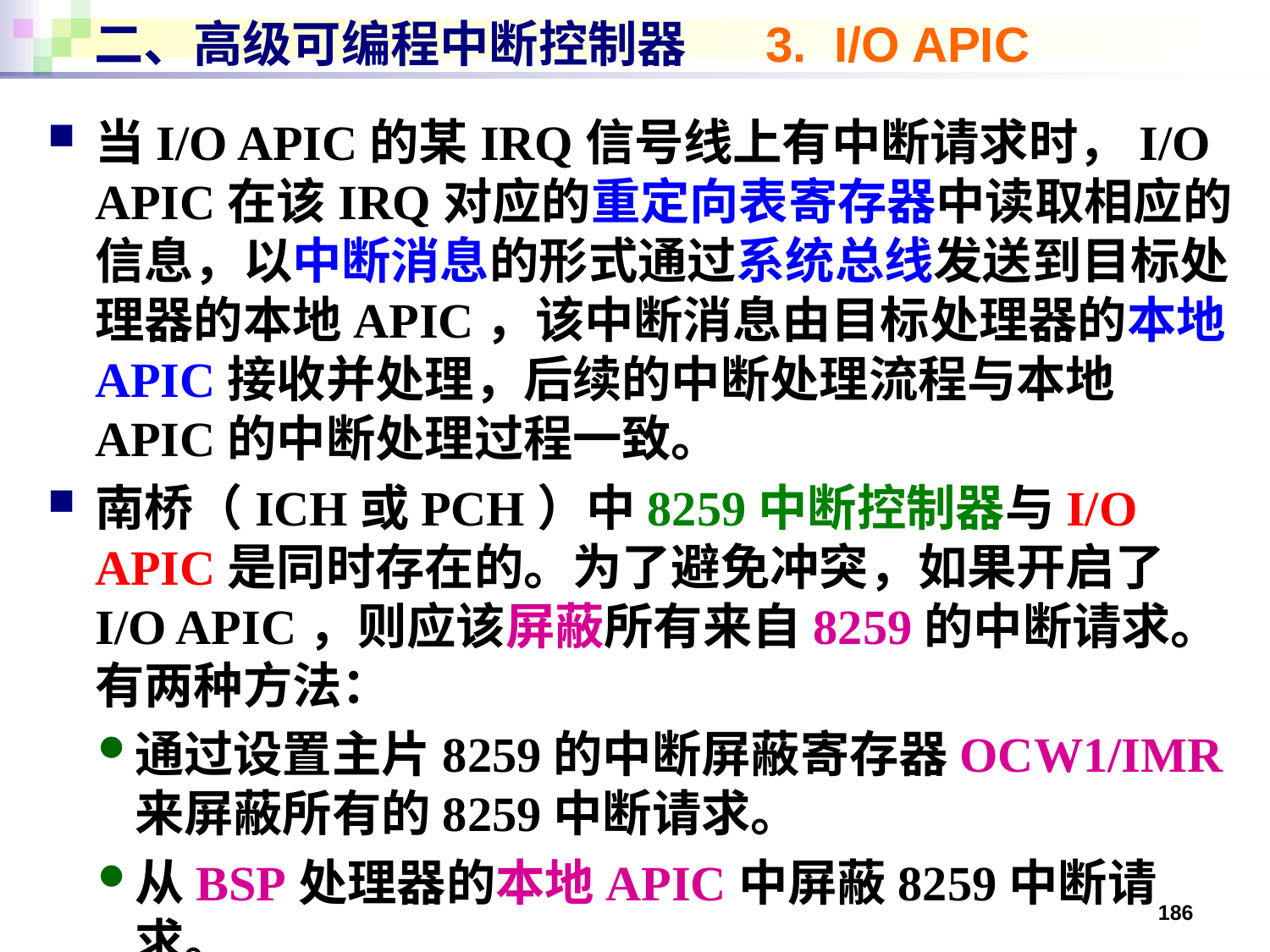

# 二、高级可编程中断控制器      3.  I/O APIC
当I/O APIC的某IRQ信号线上有中断请求时，I/O APIC在该IRQ对应的重定向表寄存器中读取相应的信息，以中断消息的形式通过系统总线发送到目标处理器的本地APIC，该中断消息由目标处理器的本地APIC接收并处理，后续的中断处理流程与本地APIC的中断处理过程一致。
南桥（ICH或PCH）中8259中断控制器与I/O APIC是同时存在的。为了避免冲突，如果开启了I/O APIC，则应该屏蔽所有来自8259的中断请求。有两种方法：
通过设置主片8259的中断屏蔽寄存器OCW1/IMR来屏蔽所有的8259中断请求。
从BSP处理器的本地APIC中屏蔽8259中断请求。
186